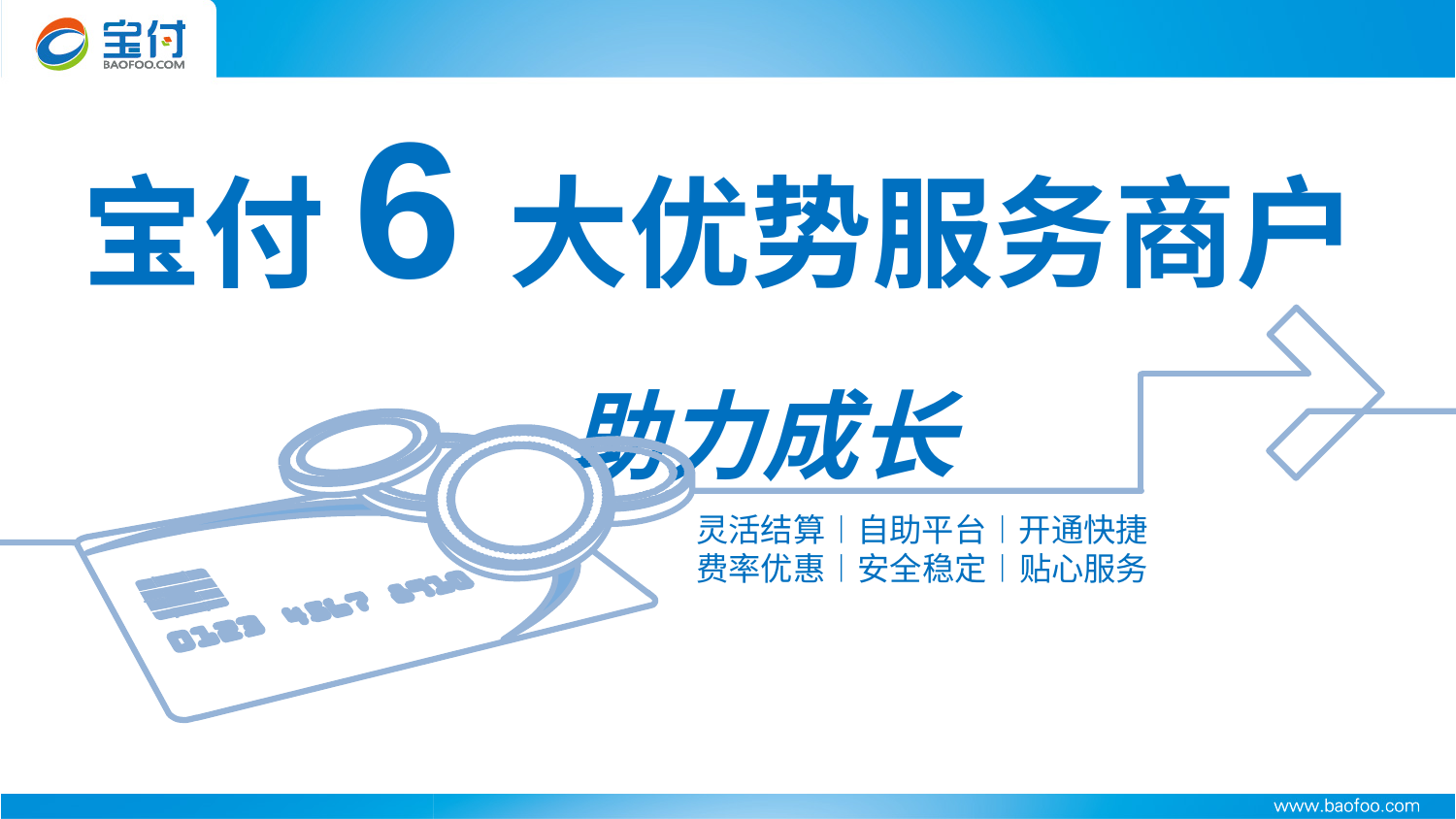

宝付6大优势服务商户
                        助力成长

灵活结算︱自助平台︱开通快捷
费率优惠︱安全稳定︱贴心服务